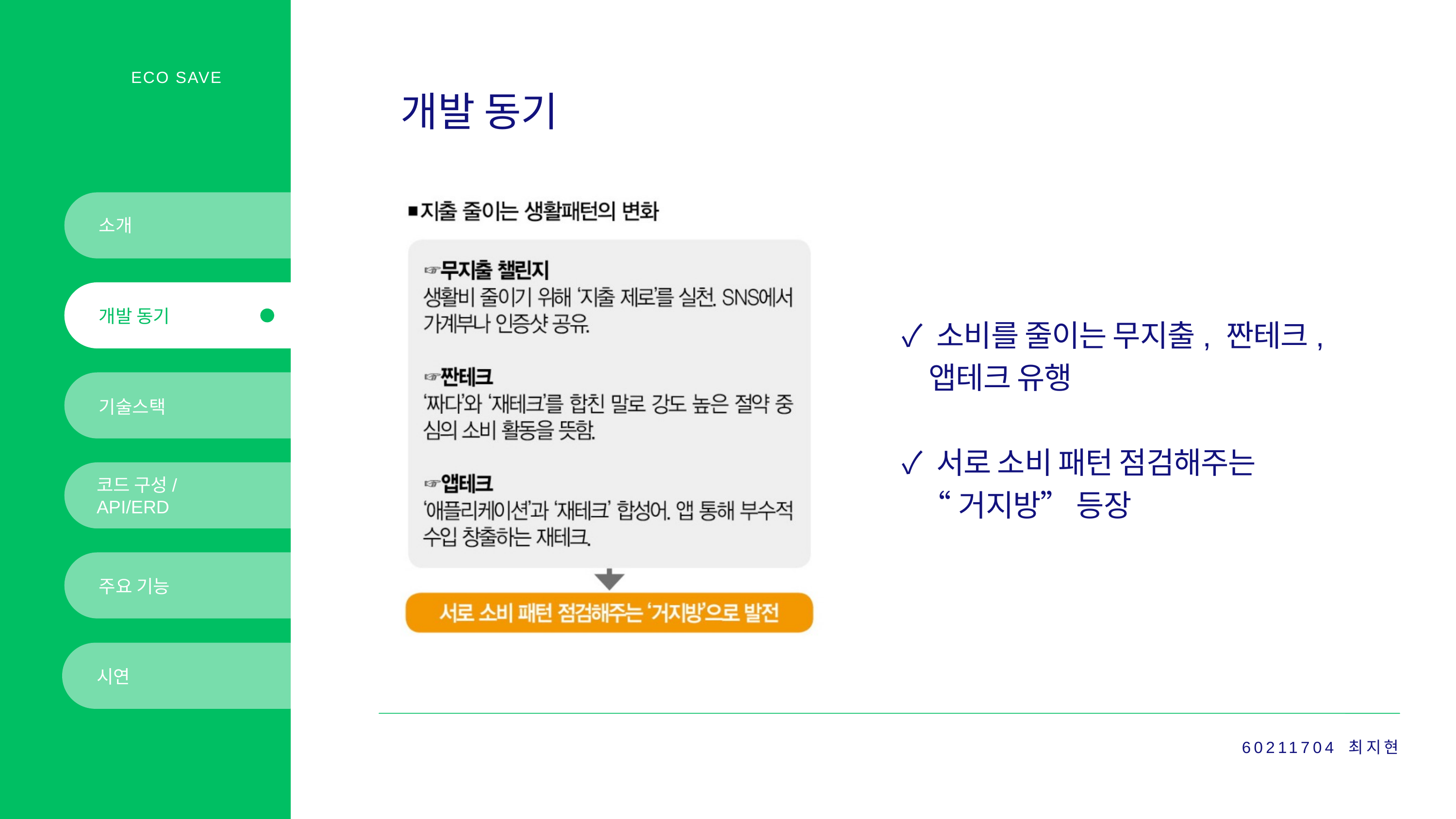

ECO SAVE
개발 동기

소개

개발 동기

✓ 소비를 줄이는 무지출, 짠테크,
   앱테크 유행

✓ 서로 소비 패턴 점검해주는
   “거지방” 등장

기술스택

코드 구성/
API/ERD

주요 기능

시연

60211704 최지현